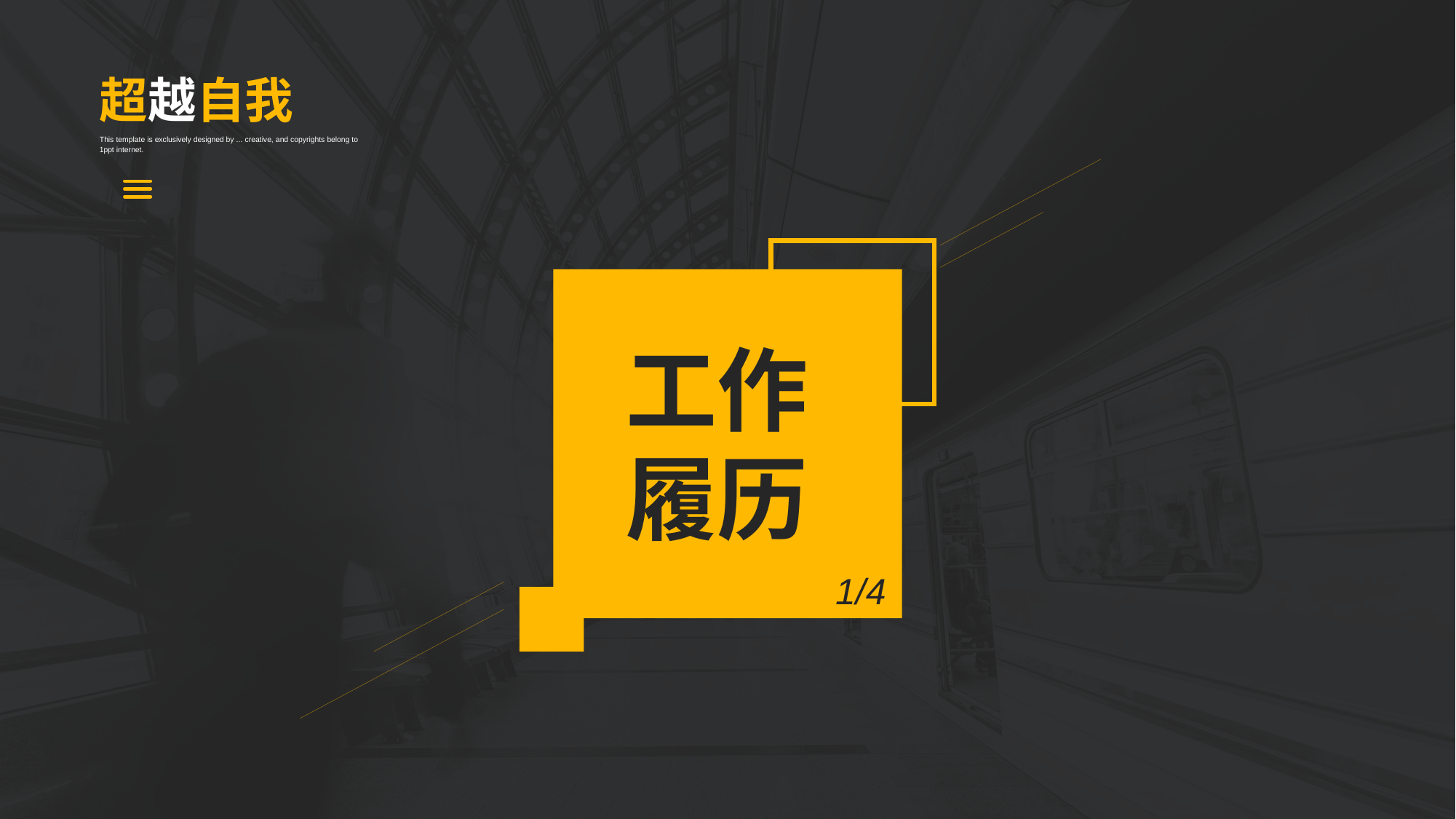

超越自我
This template is exclusively designed by ... creative, and copyrights belong to 1ppt internet.

工作履历
1/4